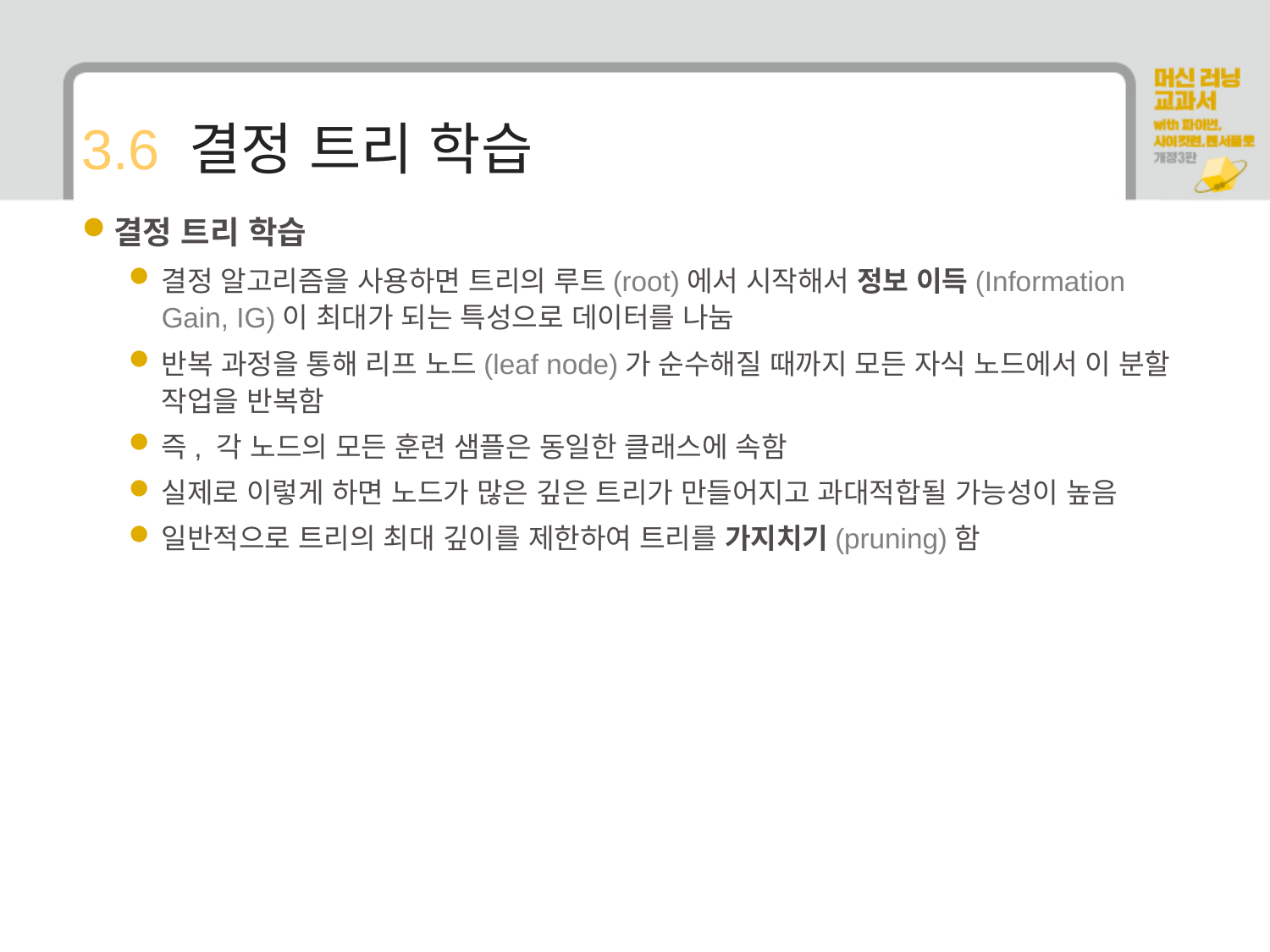

# 3.6 결정 트리 학습
결정 트리 학습
결정 알고리즘을 사용하면 트리의 루트(root)에서 시작해서 정보 이득(Information Gain, IG)이 최대가 되는 특성으로 데이터를 나눔
반복 과정을 통해 리프 노드(leaf node)가 순수해질 때까지 모든 자식 노드에서 이 분할 작업을 반복함
즉, 각 노드의 모든 훈련 샘플은 동일한 클래스에 속함
실제로 이렇게 하면 노드가 많은 깊은 트리가 만들어지고 과대적합될 가능성이 높음
일반적으로 트리의 최대 깊이를 제한하여 트리를 가지치기(pruning)함